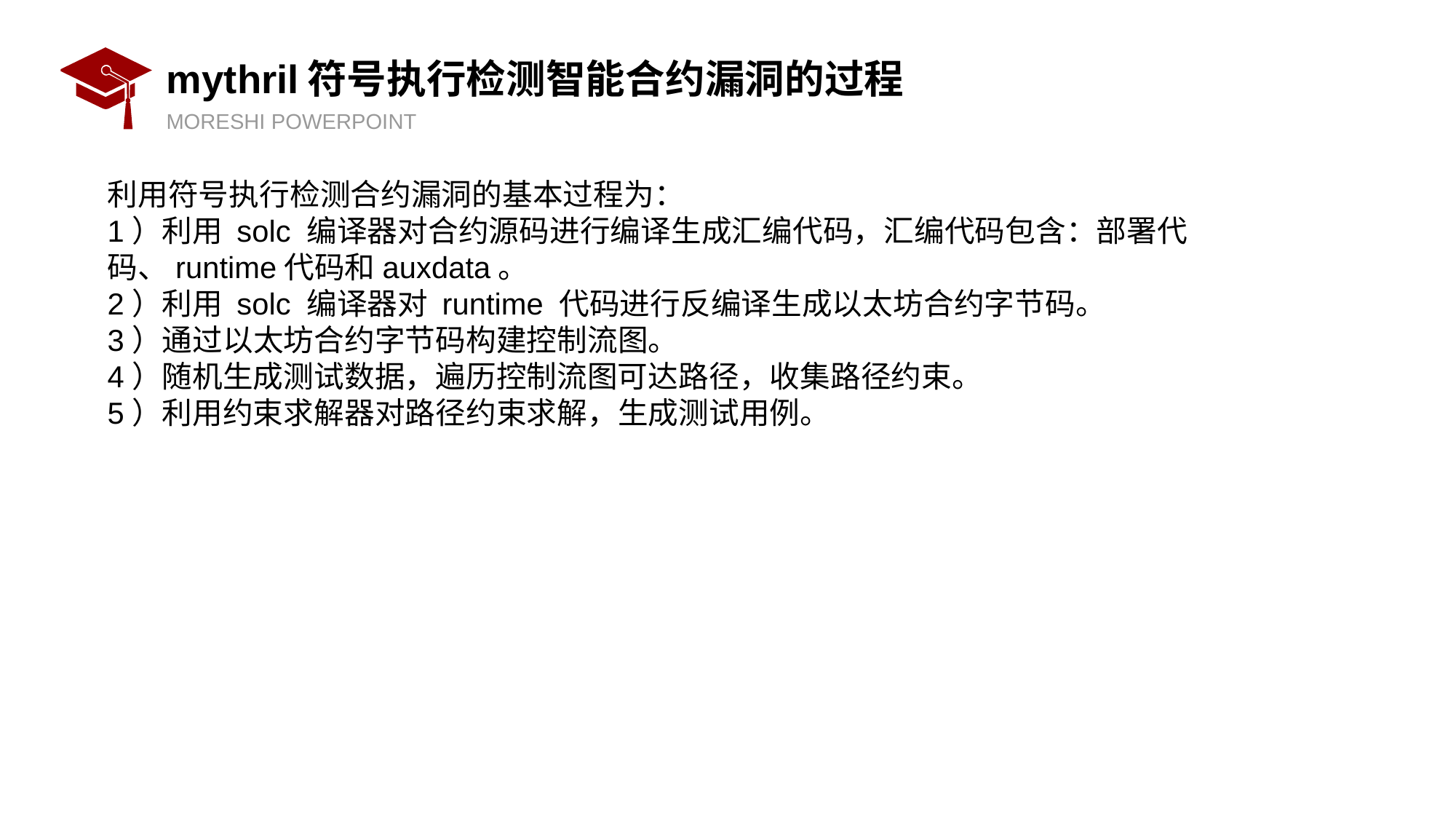

# mythril符号执行检测智能合约漏洞的过程
利用符号执行检测合约漏洞的基本过程为：
1）利用 solc 编译器对合约源码进行编译生成汇编代码，汇编代码包含：部署代码、runtime代码和auxdata。
2）利用 solc 编译器对 runtime 代码进行反编译生成以太坊合约字节码。
3）通过以太坊合约字节码构建控制流图。
4）随机生成测试数据，遍历控制流图可达路径，收集路径约束。
5）利用约束求解器对路径约束求解，生成测试用例。